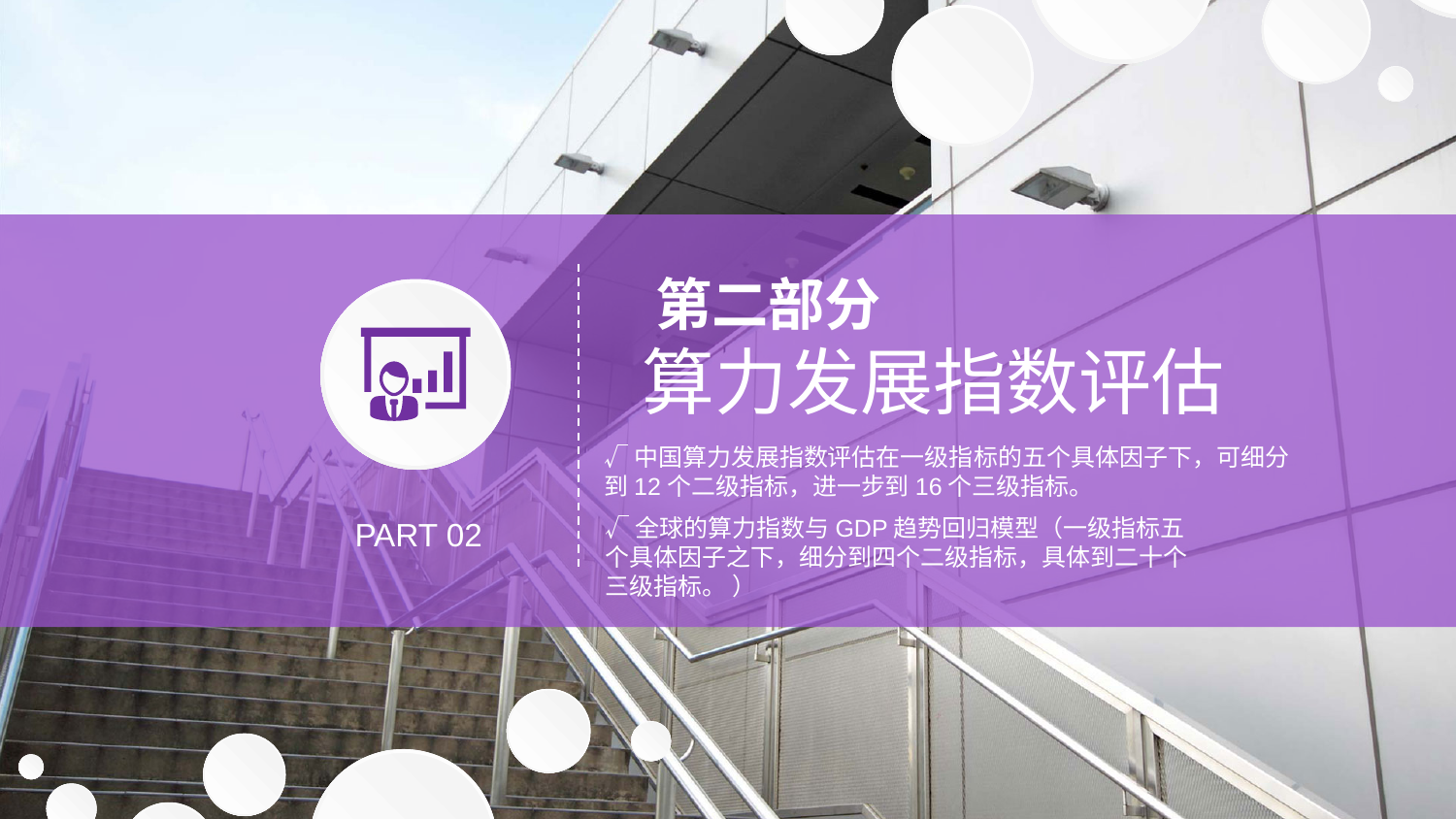

第二部分
算力发展指数评估

√中国算力发展指数评估在一级指标的五个具体因子下，可细分到12个二级指标，进一步到16个三级指标。
√全球的算力指数与GDP趋势回归模型（一级指标五个具体因子之下，细分到四个二级指标，具体到二十个三级指标。 ）
PART 02

延迟符